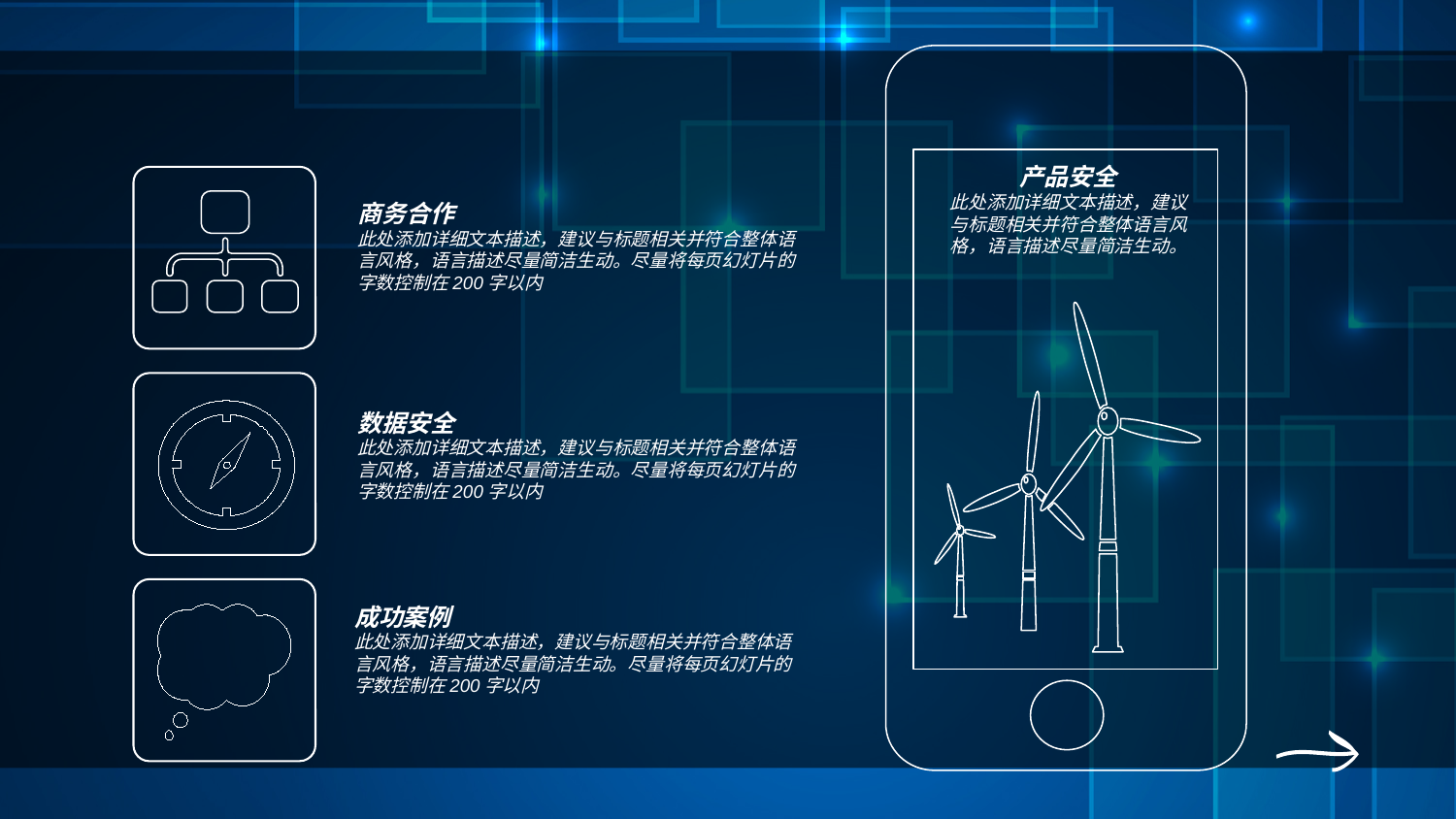

产品安全
此处添加详细文本描述，建议与标题相关并符合整体语言风格，语言描述尽量简洁生动。

商务合作
此处添加详细文本描述，建议与标题相关并符合整体语言风格，语言描述尽量简洁生动。尽量将每页幻灯片的字数控制在200字以内

数据安全
此处添加详细文本描述，建议与标题相关并符合整体语言风格，语言描述尽量简洁生动。尽量将每页幻灯片的字数控制在200字以内

成功案例
此处添加详细文本描述，建议与标题相关并符合整体语言风格，语言描述尽量简洁生动。尽量将每页幻灯片的字数控制在200字以内